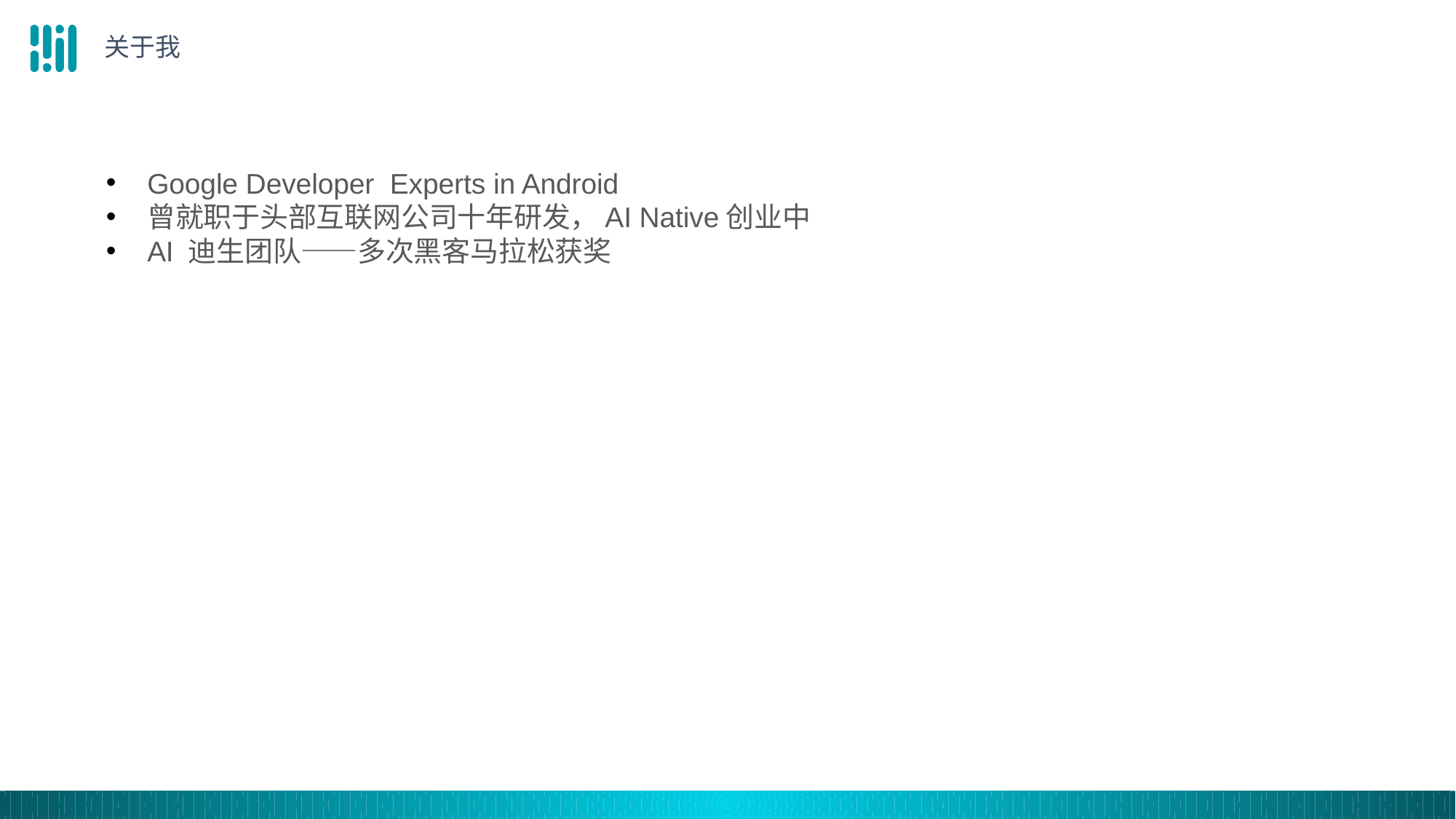

关于我

Google Developer  Experts in Android
曾就职于头部互联网公司十年研发，AI Native创业中
AI 迪生团队——多次黑客马拉松获奖